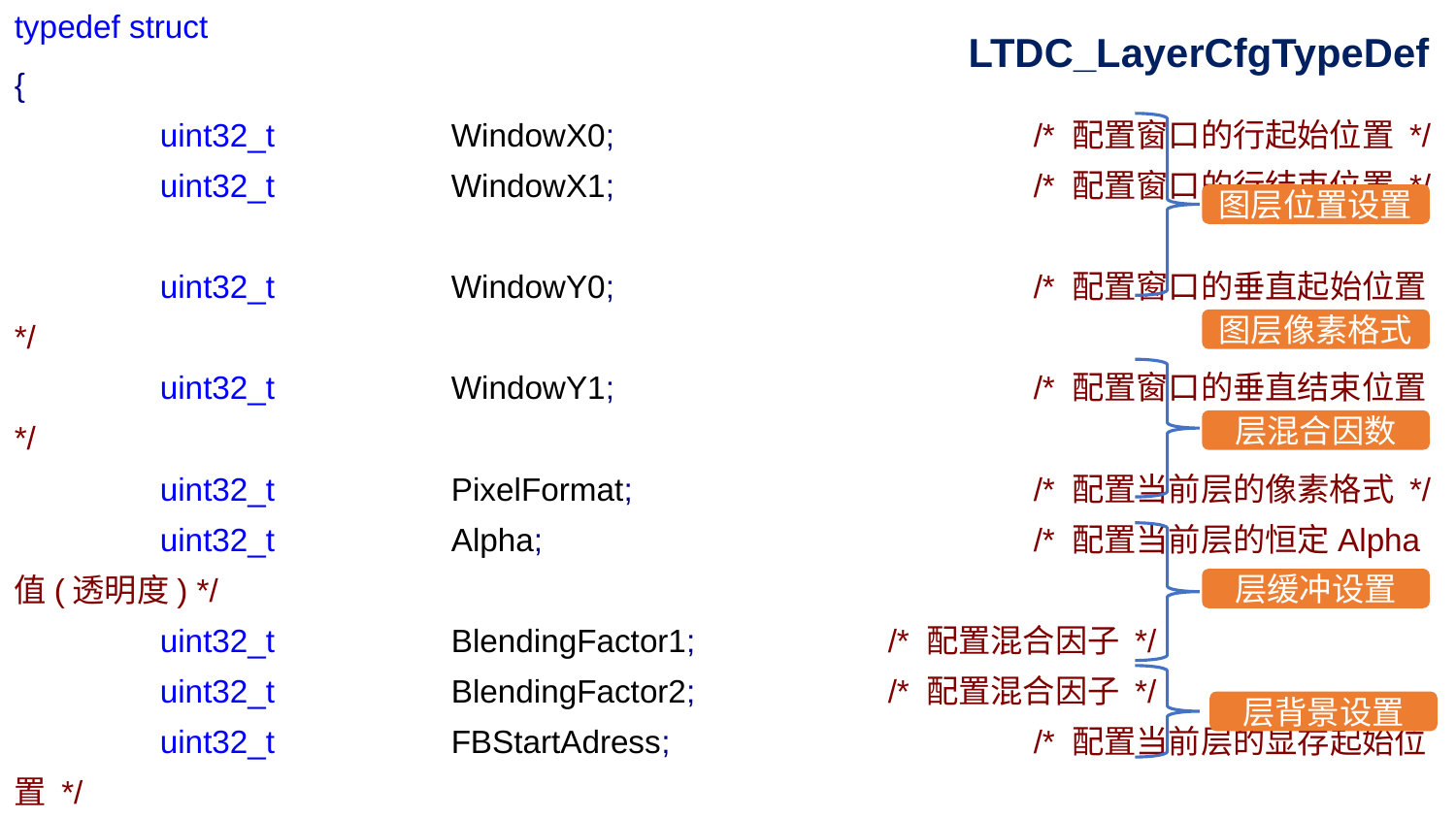

typedef struct
{
	uint32_t		WindowX0; 			/* 配置窗口的行起始位置 */
	uint32_t		WindowX1; 			/* 配置窗口的行结束位置 */
	uint32_t 		WindowY0; 			/* 配置窗口的垂直起始位置 */
	uint32_t 		WindowY1; 			/* 配置窗口的垂直结束位置*/
	uint32_t		PixelFormat;			/* 配置当前层的像素格式 */
	uint32_t 		Alpha; 				/* 配置当前层的恒定Alpha值(透明度) */
	uint32_t 		BlendingFactor1;		/* 配置混合因子 */
	uint32_t 		BlendingFactor2; 		/* 配置混合因子 */
	uint32_t		FBStartAdress;			/* 配置当前层的显存起始位置 */
	uint32_t 		ImageWidth; 			/* 配置当前层的图像宽度 */
	uint32_t		ImageHeight;			/* 配置当前层的图像高度 */
	uint32_t		Alpha0;				/* 配置当前层的默认透明值 */
	LTDC_ColorTypeDef 	Backcolor;	/* 屏幕背景层颜色 */
} LTDC_LayerCfgTypeDef;
LTDC_LayerCfgTypeDef

图层位置设置
图层像素格式

层混合因数

层缓冲设置

层背景设置